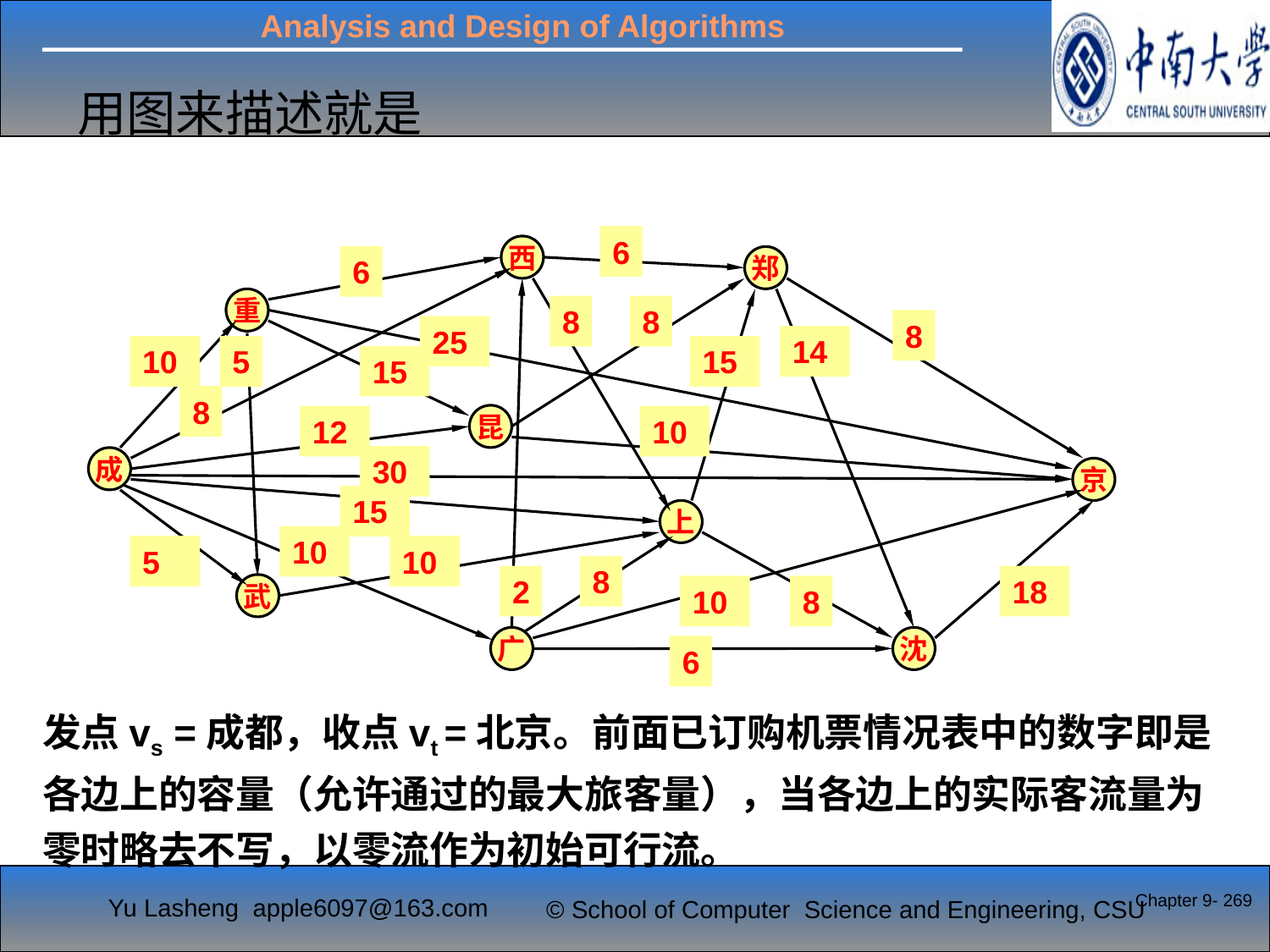

用图来描述就是
6
西
6
郑

重

8
8

8
25

14

10
5
15
15
8
昆
12
10

30
成
京

15

上

10

5
10

8
2
18
武
10
8
广
沈
6

发点vs =成都，收点vt =北京。前面已订购机票情况表中的数字即是各边上的容量（允许通过的最大旅客量），当各边上的实际客流量为零时略去不写，以零流作为初始可行流。
Chapter 9- 269